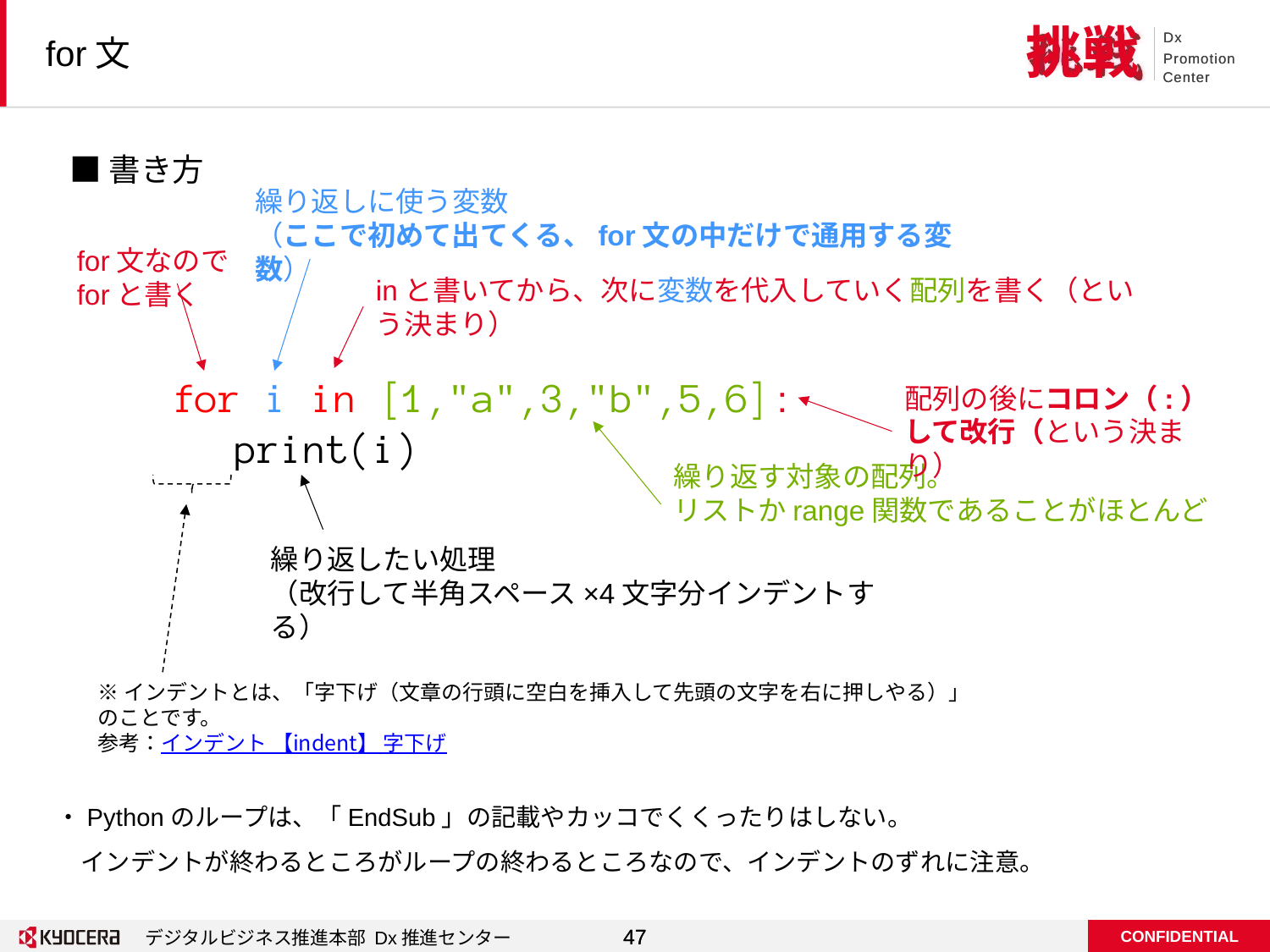

# for文
■書き方

繰り返しに使う変数
（ここで初めて出てくる、for文の中だけで通用する変数）
for文なのでforと書く
inと書いてから、次に変数を代入していく配列を書く（という決まり）
for i in [1,"a",3,"b",5,6]:
　 print(i)
配列の後にコロン（:）して改行（という決まり）

繰り返す対象の配列。
リストかrange関数であることがほとんど
繰り返したい処理
（改行して半角スペース×4文字分インデントする）
※インデントとは、「字下げ（文章の行頭に空白を挿入して先頭の文字を右に押しやる）」のことです。
参考：インデント 【indent】 字下げ
・Pythonのループは、「EndSub」の記載やカッコでくくったりはしない。
　インデントが終わるところがループの終わるところなので、インデントのずれに注意。